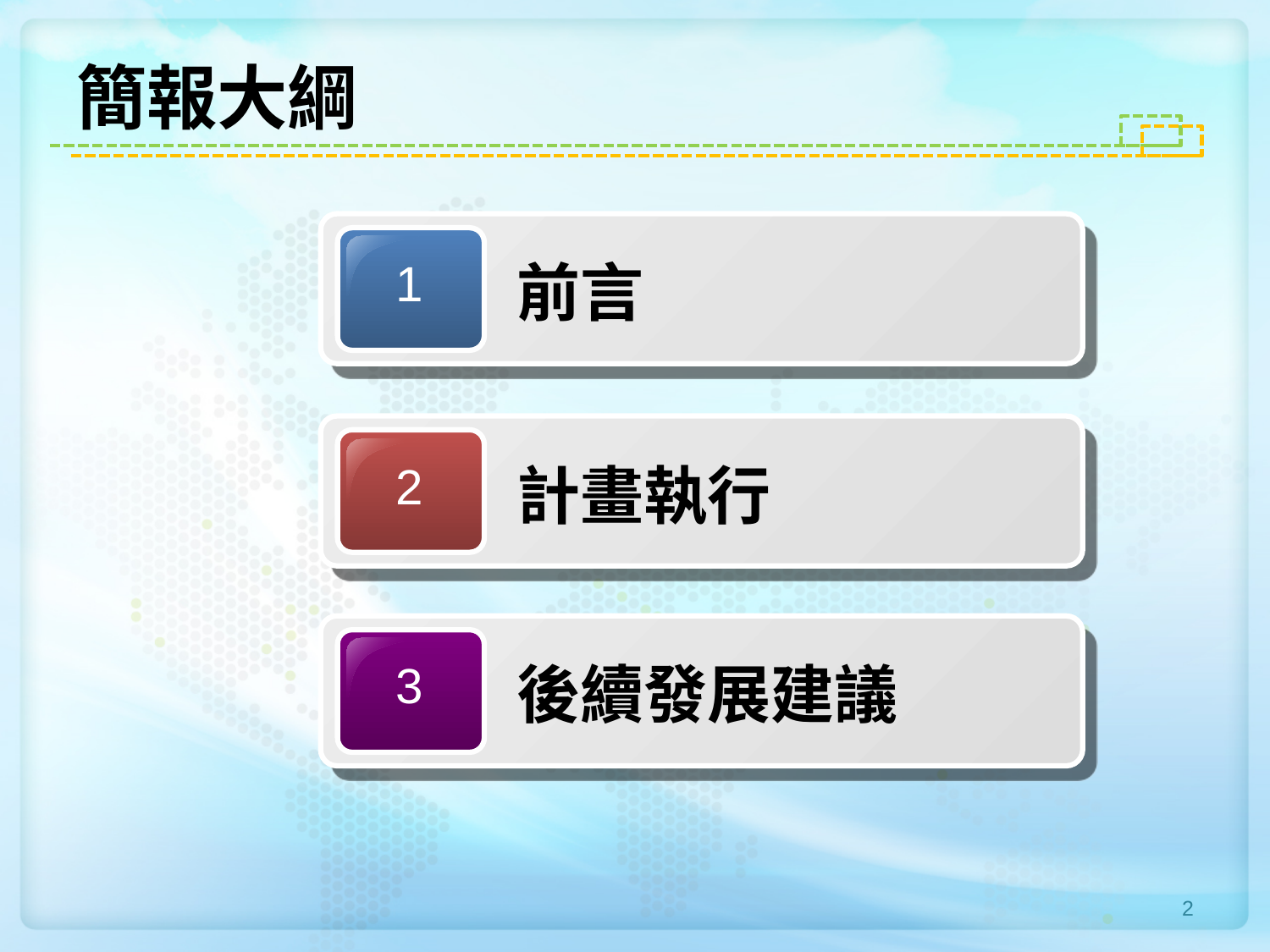

# 簡報大綱

1
前言

2
計畫執行

3
後續發展建議
2